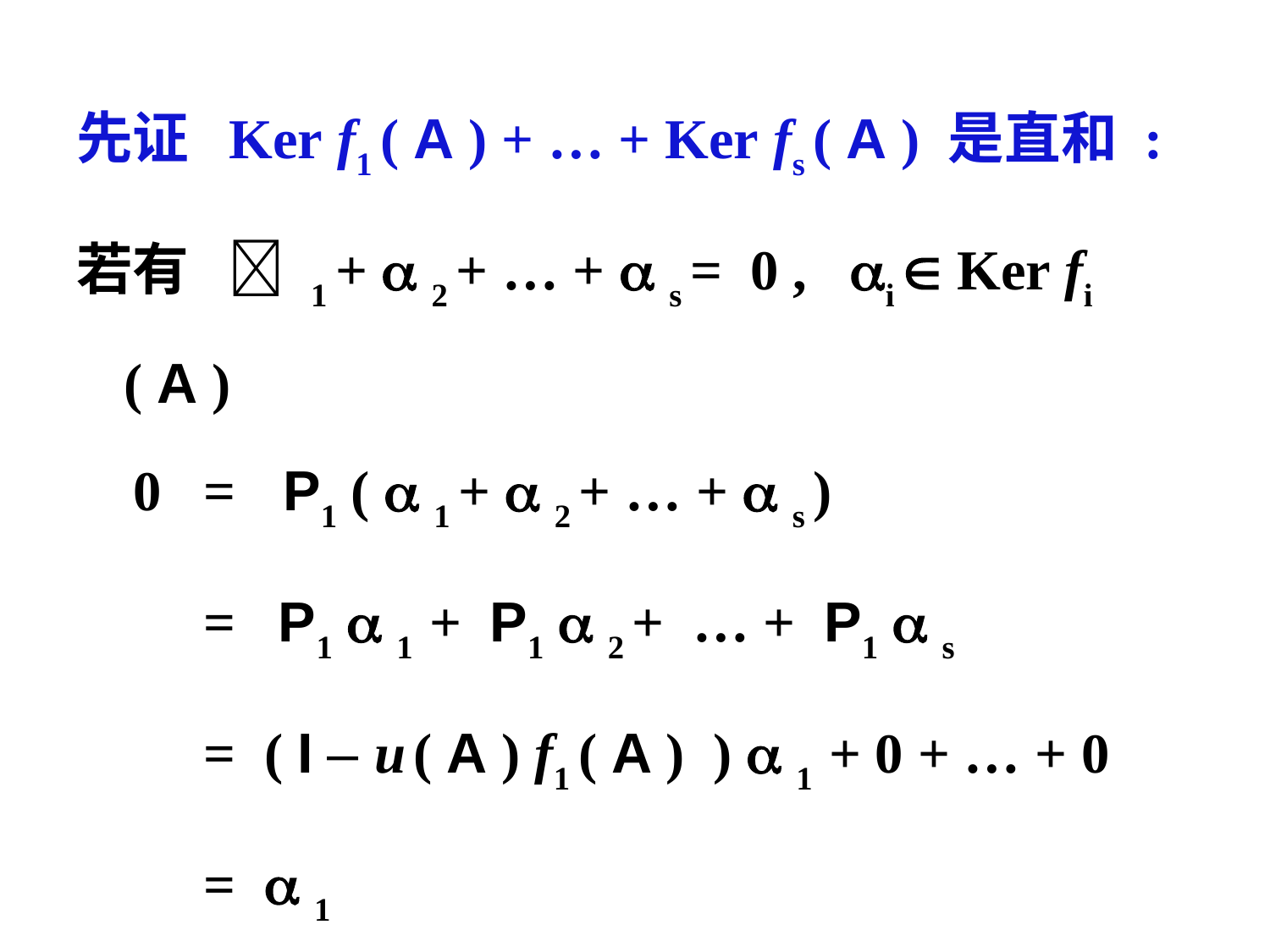

先证  Ker f1 ( A ) + … + Ker fs ( A ) 是直和 :
若有   α 1 + α 2 + … + α s =  0 ,   αi ∈ Ker fi ( A )
    0   =   P1 ( α 1 + α 2 + … + α s )
         =   P1 α 1  +  P1 α 2 +  … +  P1 α s
         =  ( I – u ( A ) f1 ( A )  ) α 1  + 0 + … + 0
         =  α 1
 用类似的方法可证  α 2 = … = α s = 0 .